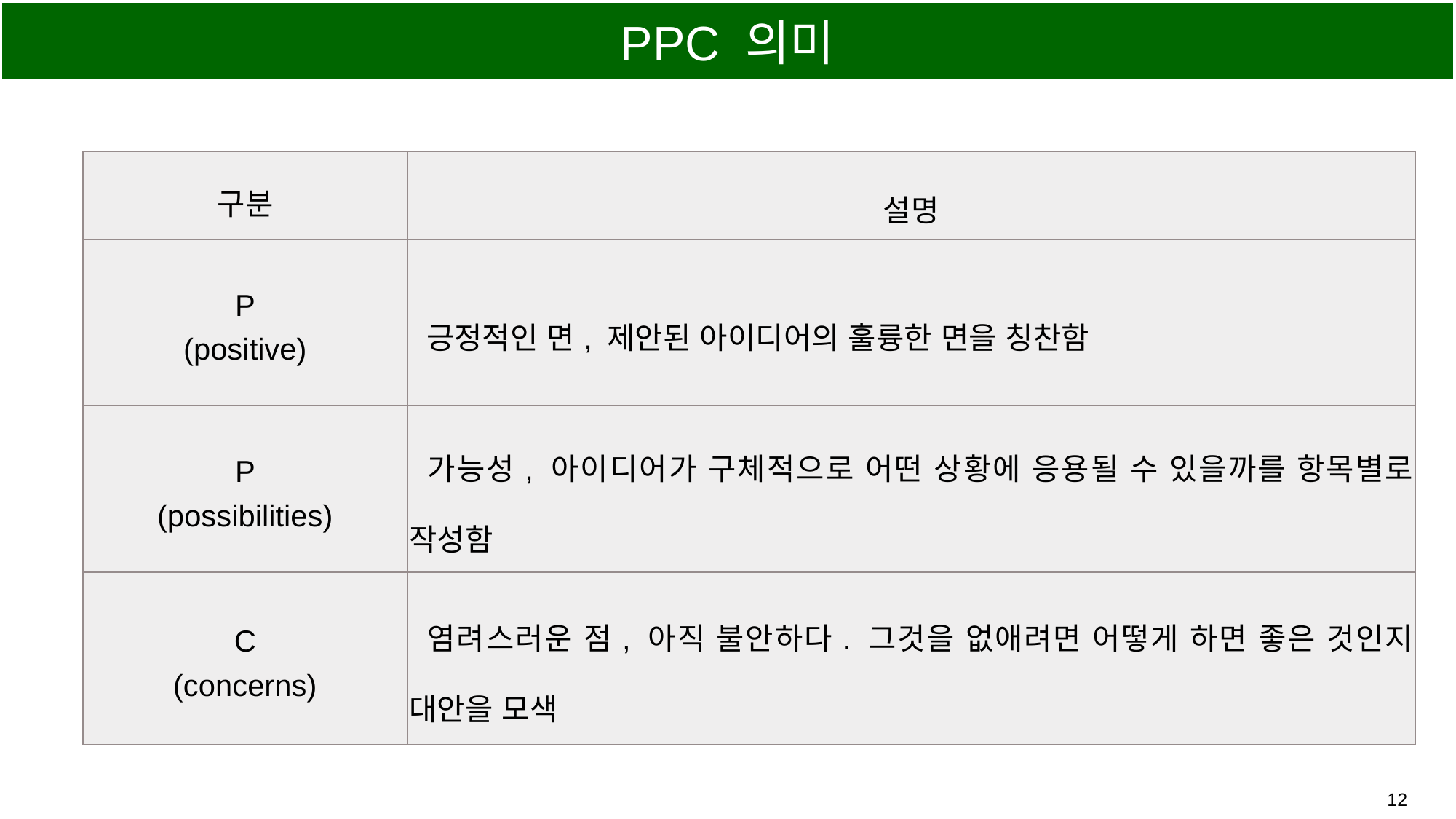

# PPC 의미

| 구분 | 설명 |
| --- | --- |
| P (positive) | 긍정적인 면, 제안된 아이디어의 훌륭한 면을 칭찬함 |
| P (possibilities) | 가능성, 아이디어가 구체적으로 어떤 상황에 응용될 수 있을까를 항목별로 작성함 |
| C (concerns) | 염려스러운 점, 아직 불안하다. 그것을 없애려면 어떻게 하면 좋은 것인지 대안을 모색 |